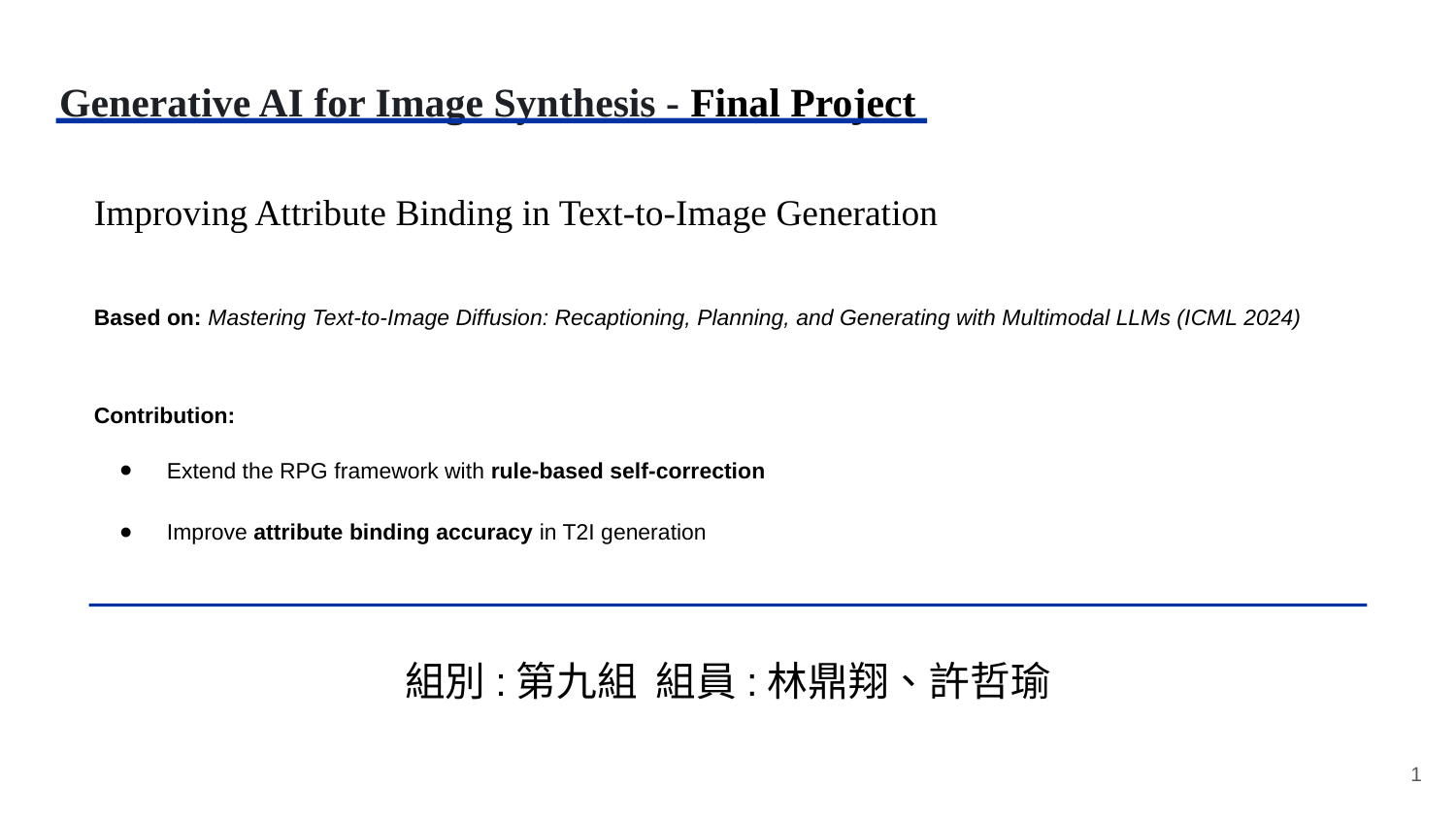

Generative AI for Image Synthesis - Final Project

Improving Attribute Binding in Text-to-Image Generation

Based on: Mastering Text-to-Image Diffusion: Recaptioning, Planning, and Generating with Multimodal LLMs (ICML 2024)

Contribution:
Extend the RPG framework with rule-based self-correction
Improve attribute binding accuracy in T2I generation

組別:第九組  組員:林鼎翔、許哲瑜
1